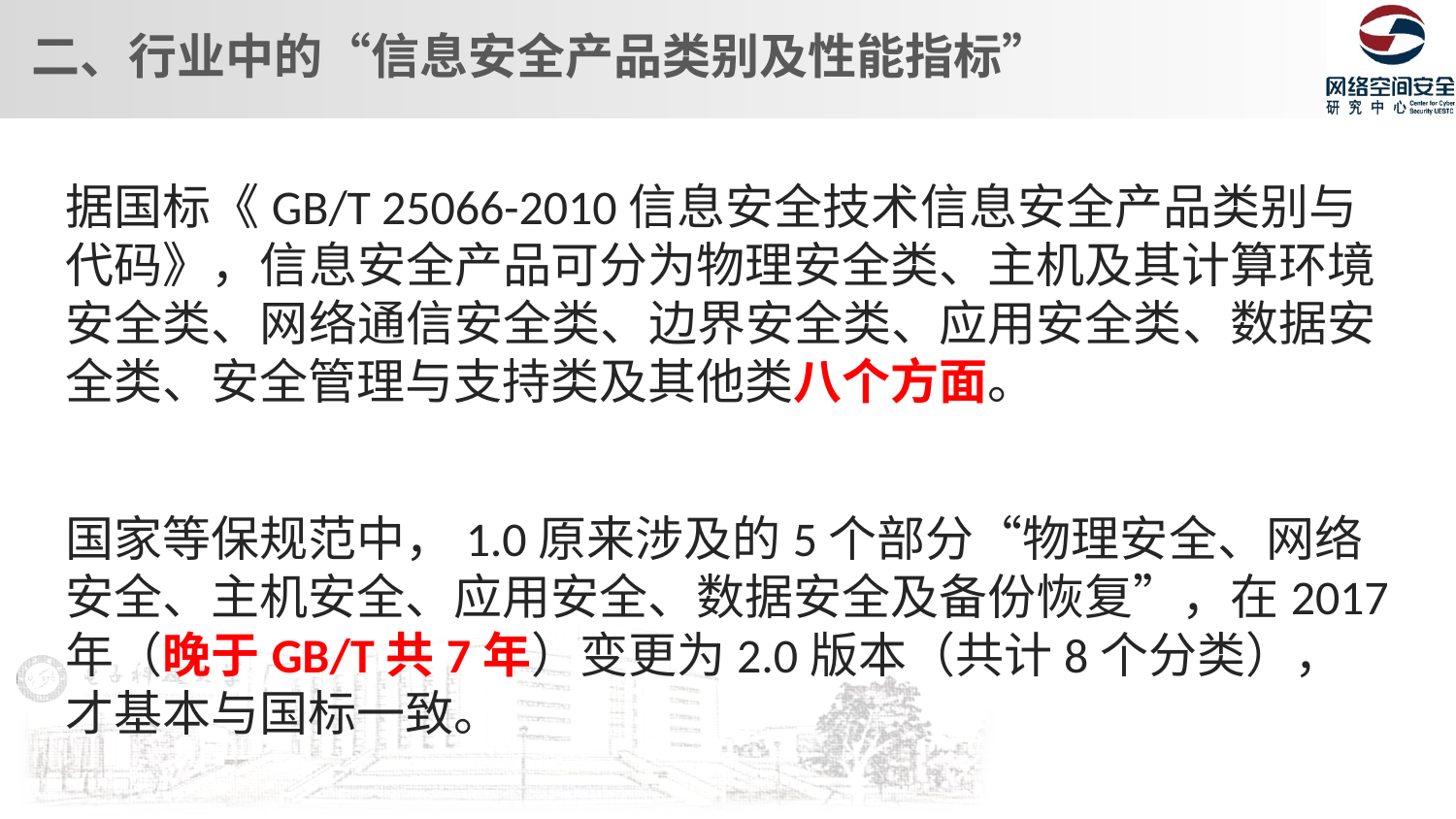

二、行业中的“信息安全产品类别及性能指标”
据国标《GB/T 25066-2010信息安全技术信息安全产品类别与代码》，信息安全产品可分为物理安全类、主机及其计算环境安全类、网络通信安全类、边界安全类、应用安全类、数据安全类、安全管理与支持类及其他类八个方面。
国家等保规范中，1.0原来涉及的5个部分“物理安全、网络安全、主机安全、应用安全、数据安全及备份恢复”，在2017年（晚于GB/T共7年）变更为2.0版本（共计8个分类），才基本与国标一致。